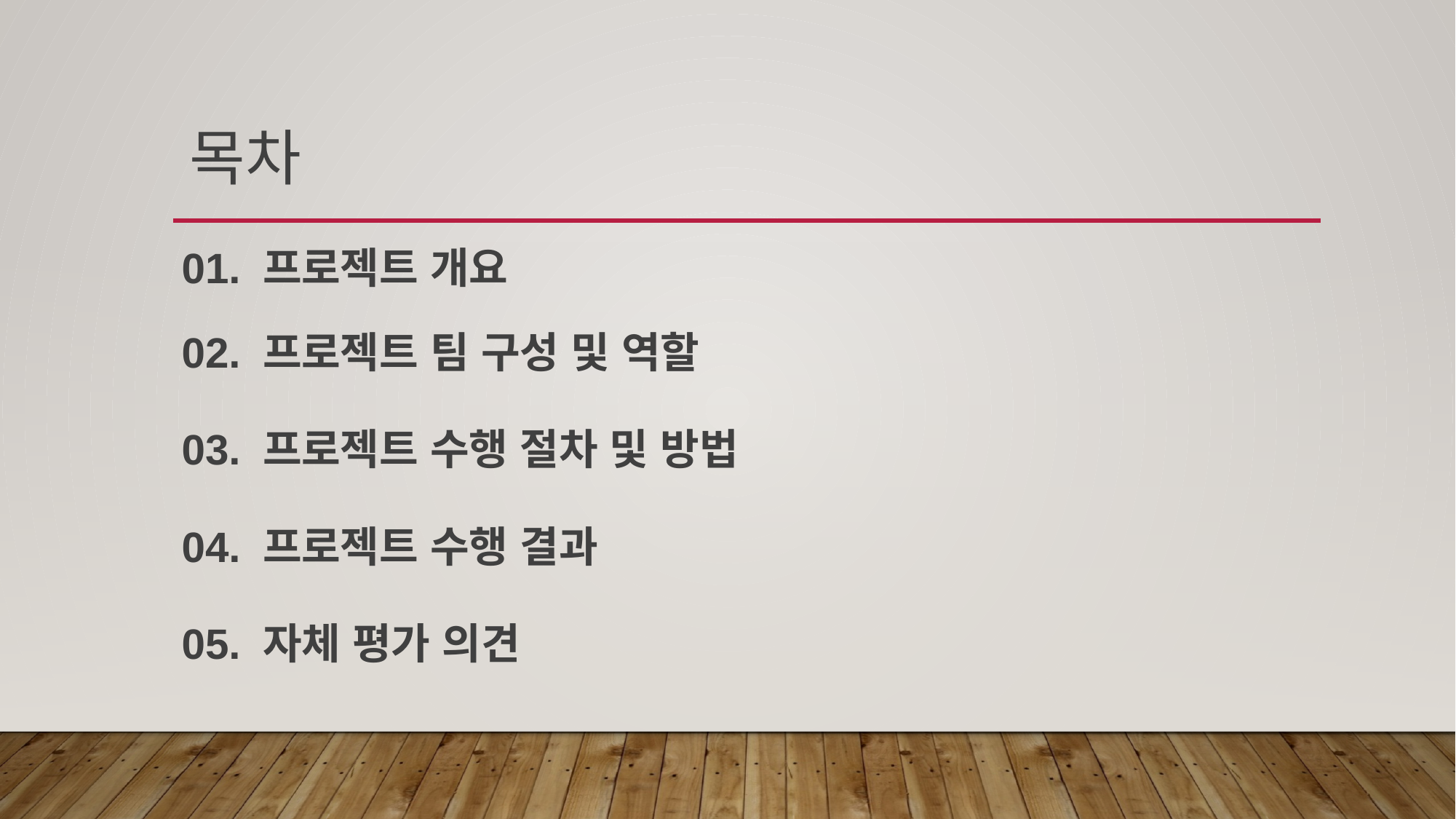

목차
01. 프로젝트 개요
02. 프로젝트 팀 구성 및 역할
03. 프로젝트 수행 절차 및 방법
04. 프로젝트 수행 결과
05. 자체 평가 의견